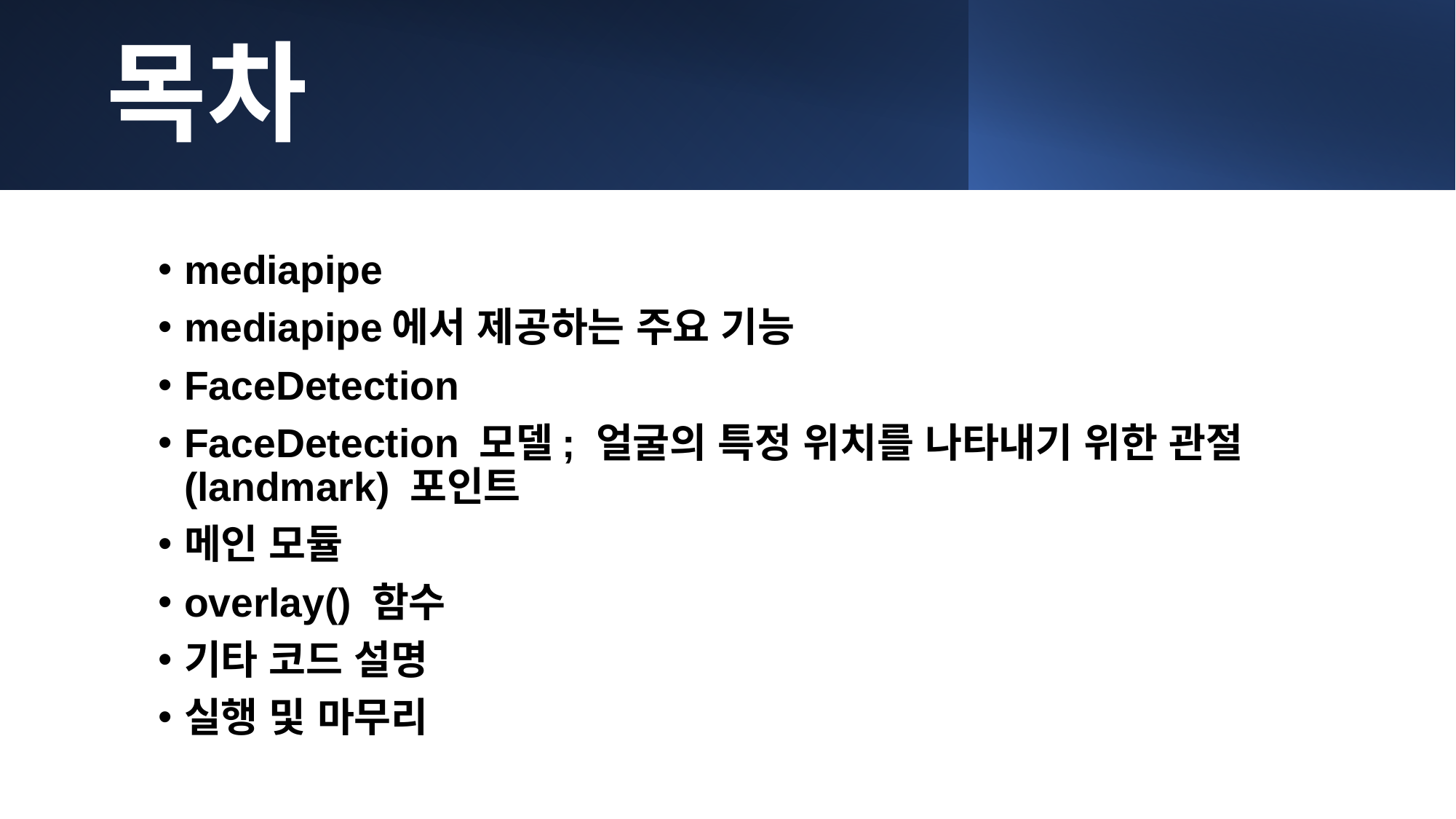

# 목차
mediapipe
mediapipe에서 제공하는 주요 기능
FaceDetection
FaceDetection 모델; 얼굴의 특정 위치를 나타내기 위한 관절(landmark) 포인트
메인 모듈
overlay() 함수
기타 코드 설명
실행 및 마무리